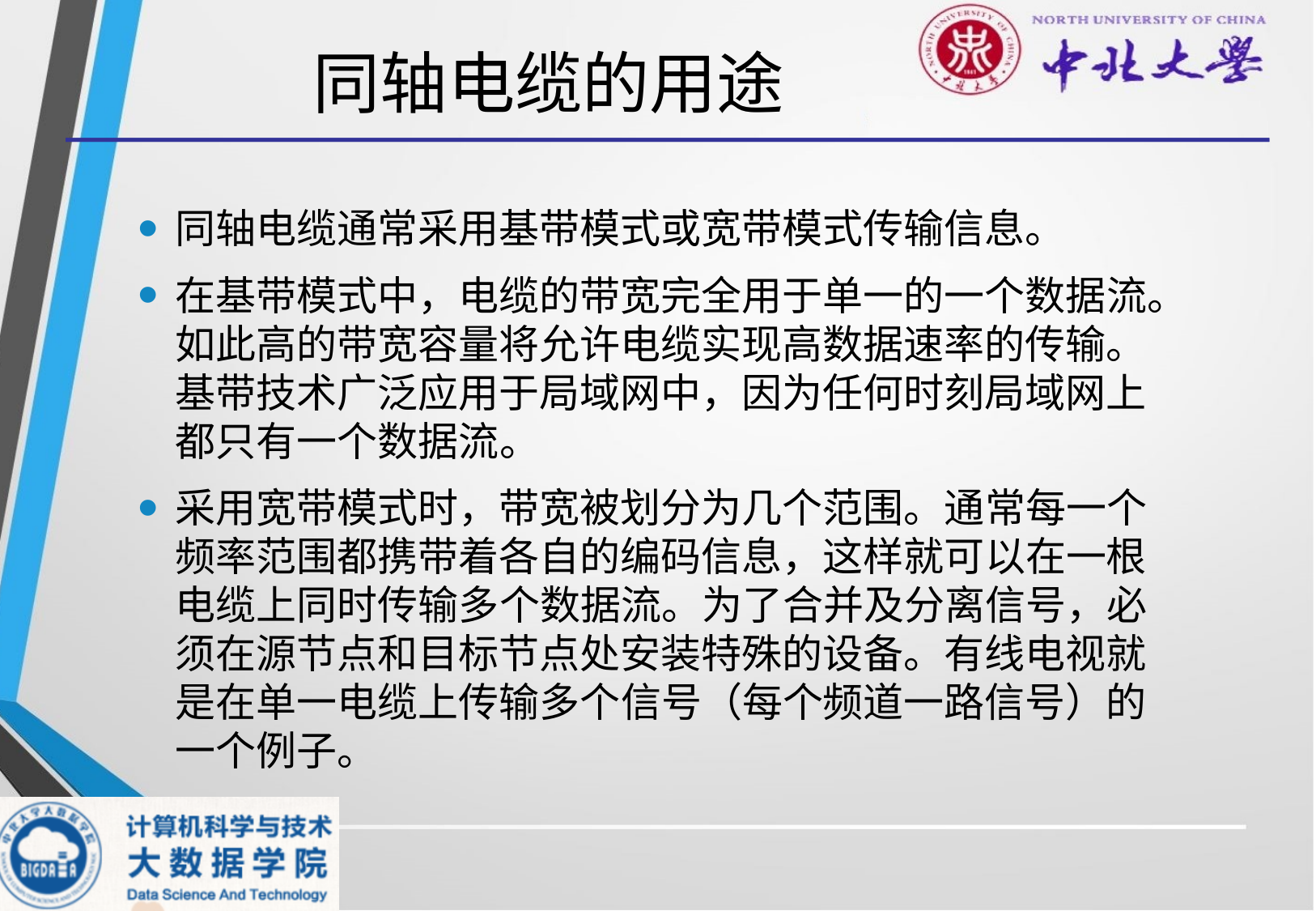

# 同轴电缆的用途
同轴电缆通常采用基带模式或宽带模式传输信息。
在基带模式中，电缆的带宽完全用于单一的一个数据流。如此高的带宽容量将允许电缆实现高数据速率的传输。基带技术广泛应用于局域网中，因为任何时刻局域网上都只有一个数据流。
采用宽带模式时，带宽被划分为几个范围。通常每一个频率范围都携带着各自的编码信息，这样就可以在一根电缆上同时传输多个数据流。为了合并及分离信号，必须在源节点和目标节点处安装特殊的设备。有线电视就是在单一电缆上传输多个信号（每个频道一路信号）的一个例子。
57